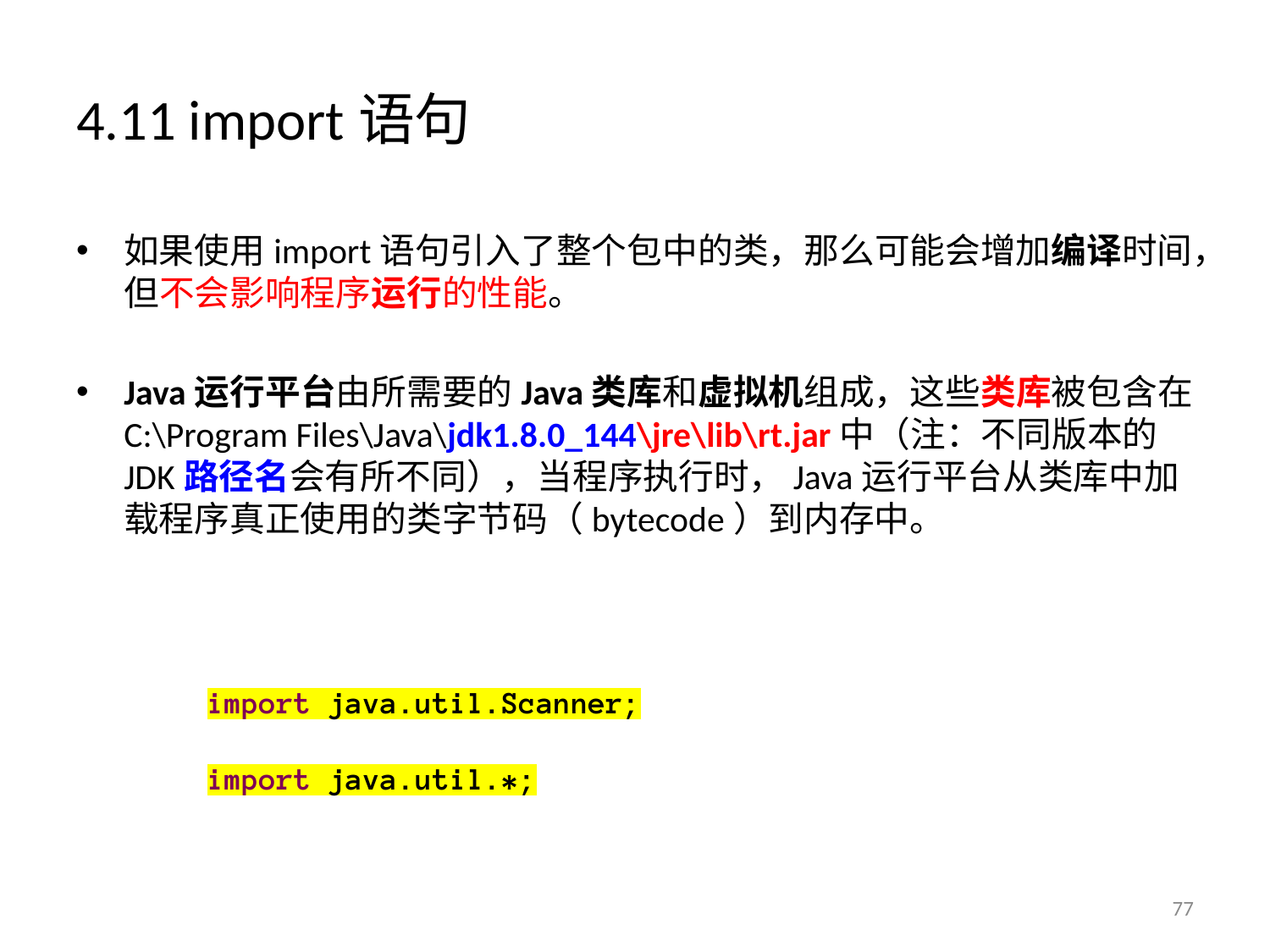

# 4.11 import语句
如果使用import语句引入了整个包中的类，那么可能会增加编译时间，但不会影响程序运行的性能。

Java运行平台由所需要的Java类库和虚拟机组成，这些类库被包含在C:\Program Files\Java\jdk1.8.0_144\jre\lib\rt.jar中（注：不同版本的JDK路径名会有所不同），当程序执行时，Java运行平台从类库中加载程序真正使用的类字节码（bytecode）到内存中。
import java.util.Scanner;

import java.util.*;
77